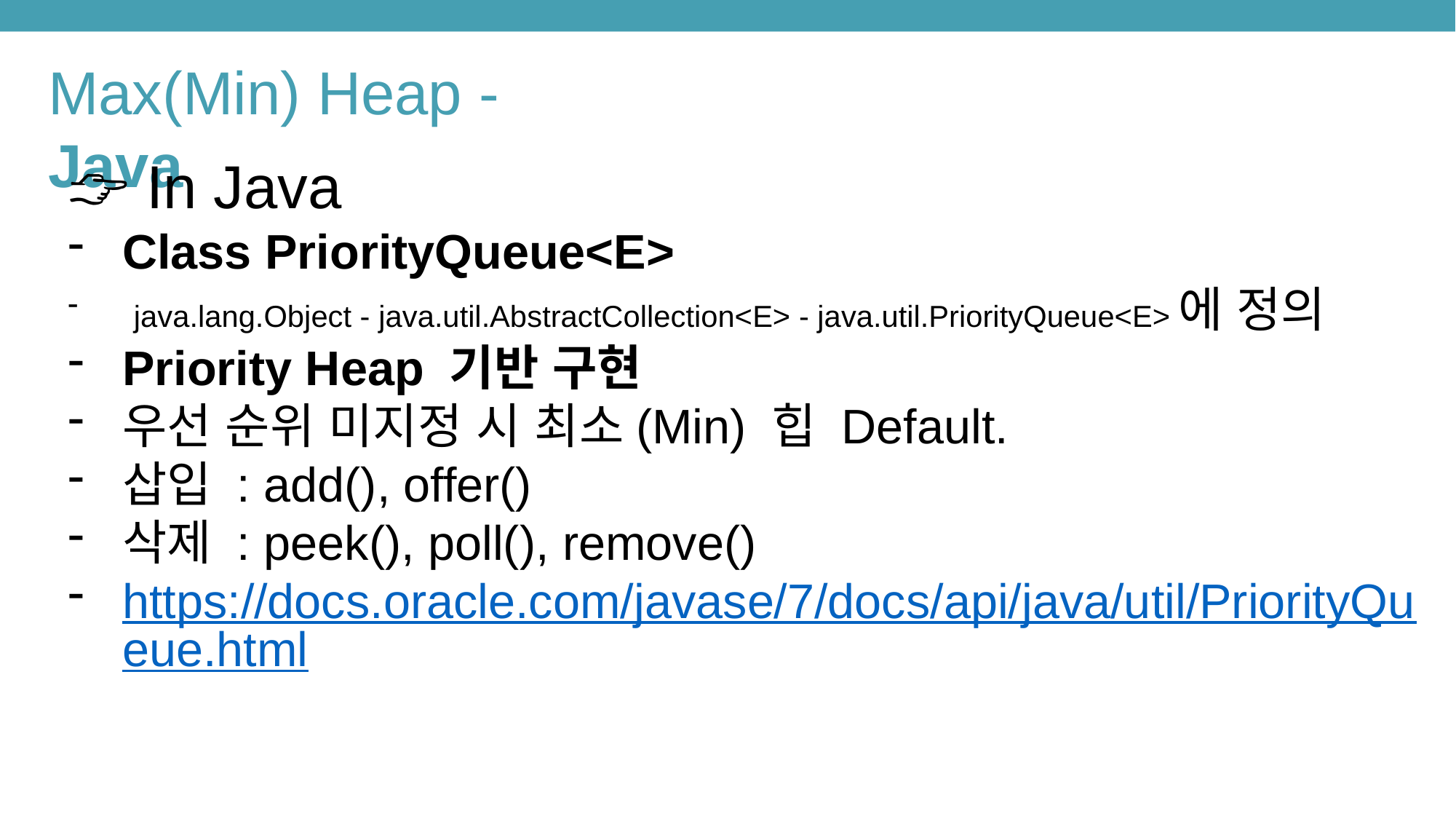

Max(Min) Heap -  Java
👉 In Java
Class PriorityQueue<E>
   java.lang.Object - java.util.AbstractCollection<E> - java.util.PriorityQueue<E>에 정의
Priority Heap 기반 구현
우선 순위 미지정 시 최소(Min) 힙 Default.
삽입 : add(), offer()
삭제 : peek(), poll(), remove()
https://docs.oracle.com/javase/7/docs/api/java/util/PriorityQueue.html